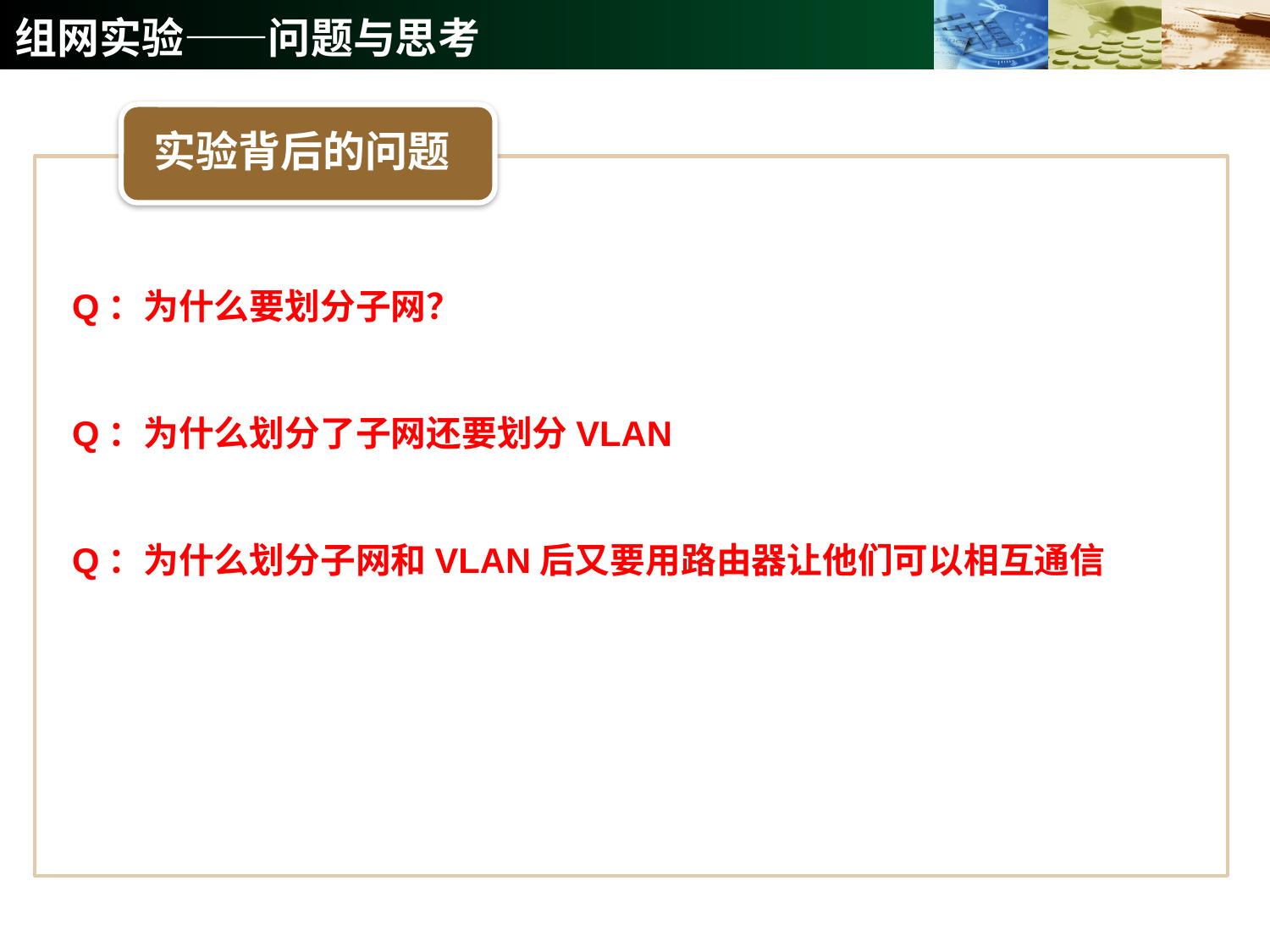

# 组网实验——问题与思考

实验背后的问题

Q：为什么要划分子网？

Q：为什么划分了子网还要划分VLAN

Q：为什么划分子网和VLAN后又要用路由器让他们可以相互通信
18